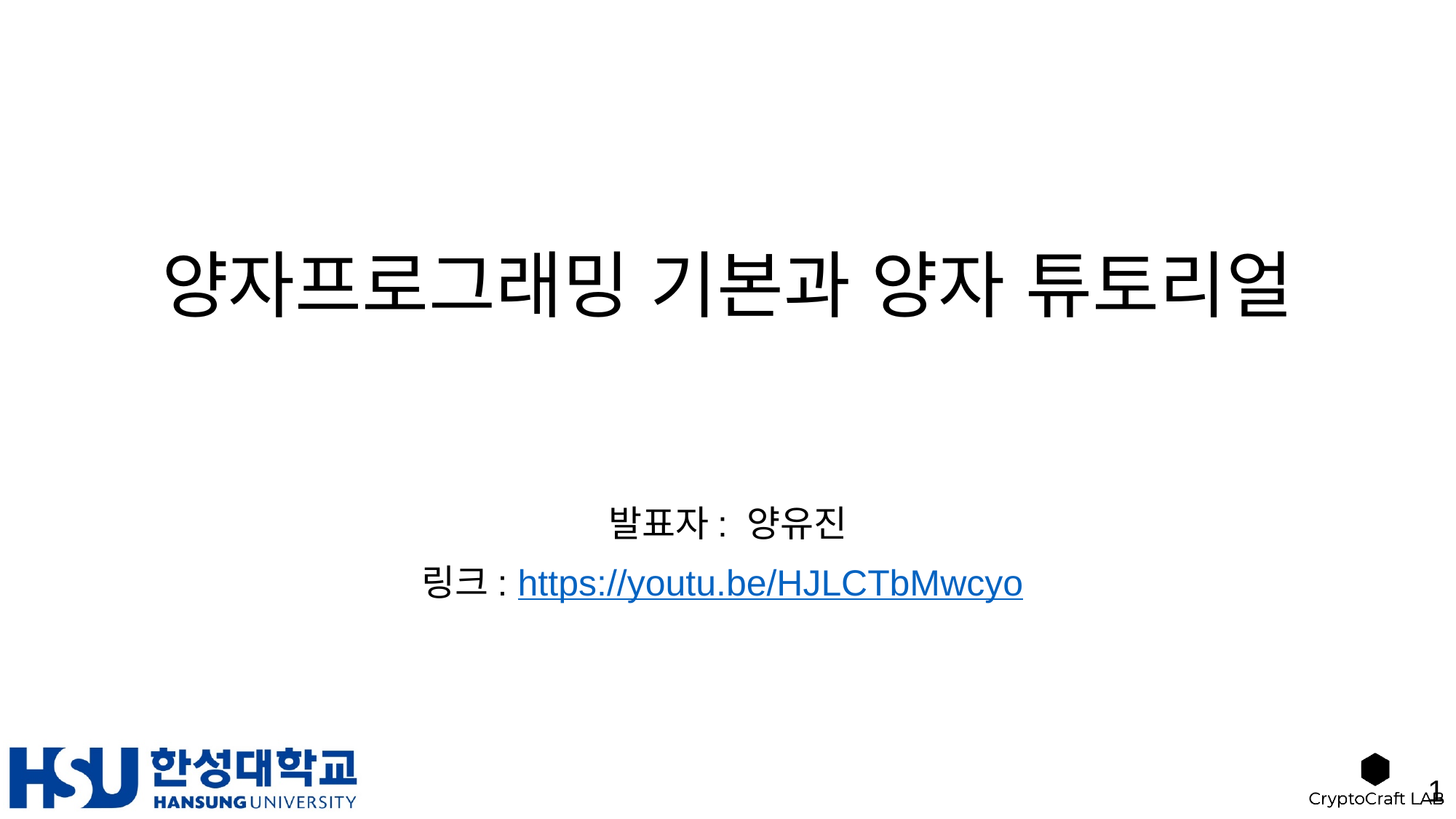

# 양자프로그래밍 기본과 양자 튜토리얼
발표자: 양유진
링크: https://youtu.be/HJLCTbMwcyo